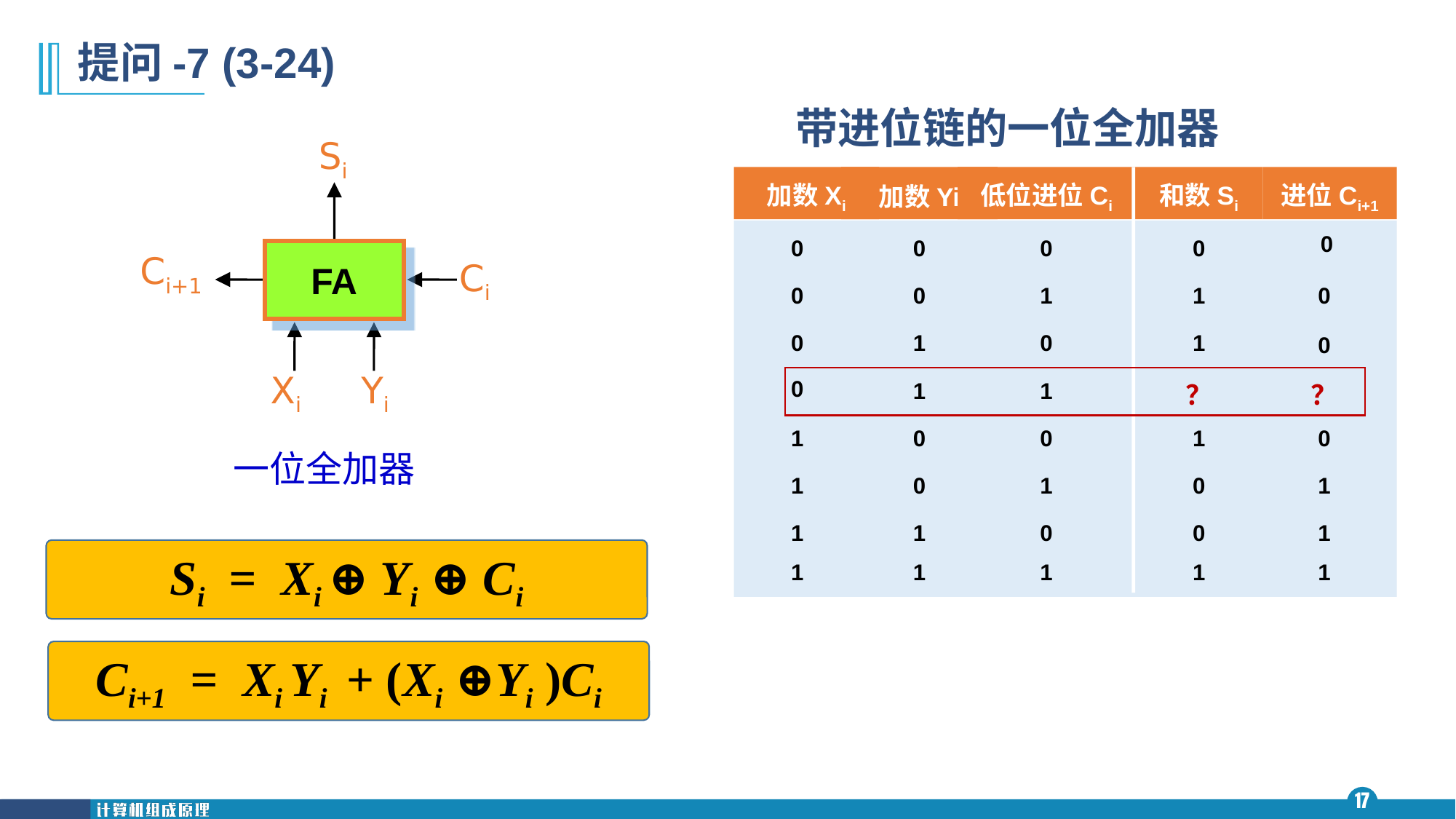

提问-7 (3-24)
# 带进位链的一位全加器
Si

FA
Ci+1
Ci

Xi      Yi
一位全加器

加数Xi
加数Yi
低位进位Ci

和数Si
进位Ci+1
0

0
0
0
0
0
0
1
1
0
0
1
0
1
0
0
1
1
？
？
1
0
0
1
0
1
0
1
0
1
1
1
0
0
1
1
1
1
1
1

Si  =  Xi ⊕ Yi ⊕ Ci
Ci+1  =  Xi Yi  + (Xi ⊕Yi )Ci